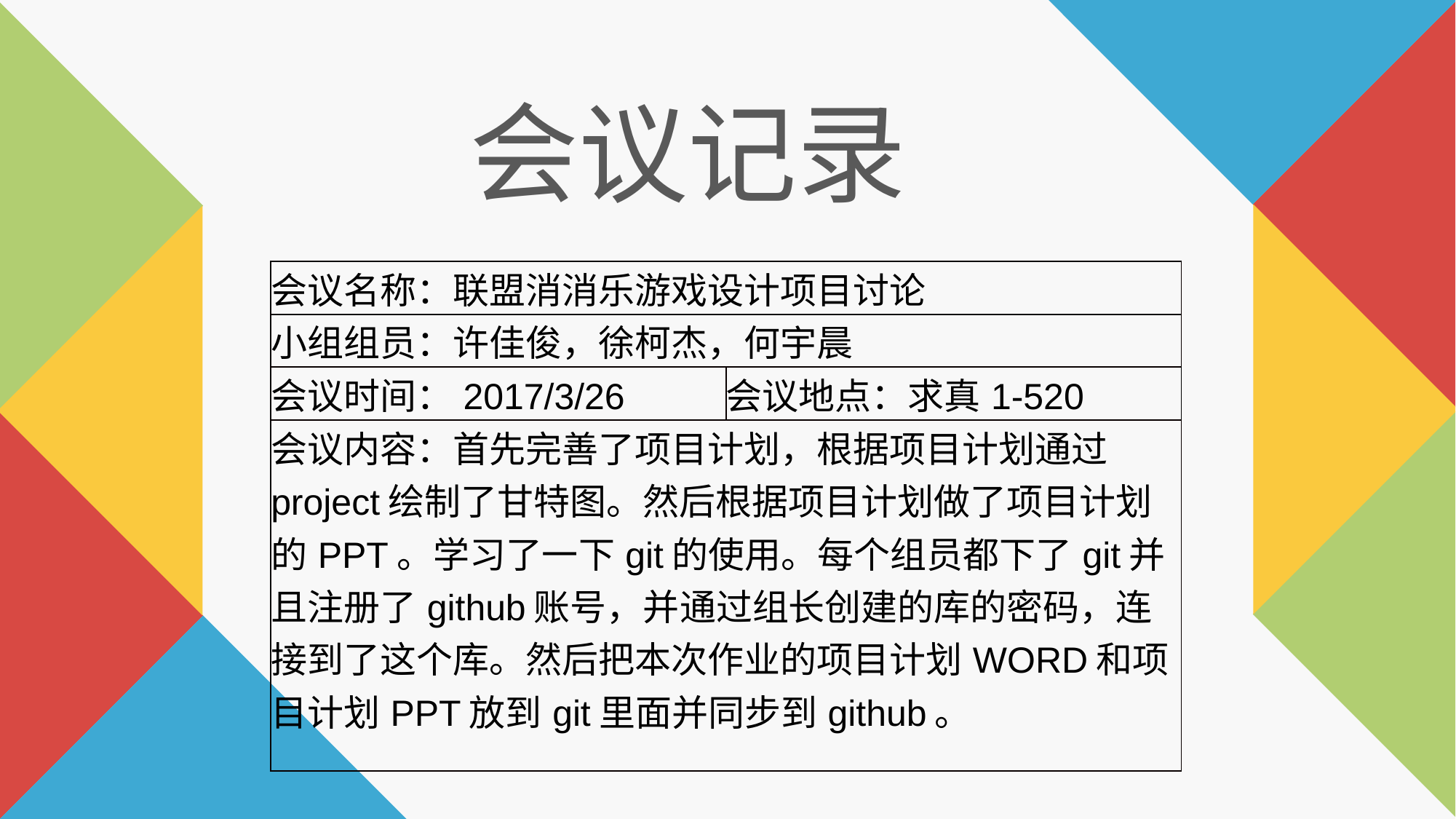

会议记录
| 会议名称：联盟消消乐游戏设计项目讨论 |  |
| --- | --- |
| 小组组员：许佳俊，徐柯杰，何宇晨 |  |
| 会议时间：2017/3/26 | 会议地点：求真1-520 |
| 会议内容：首先完善了项目计划，根据项目计划通过project绘制了甘特图。然后根据项目计划做了项目计划的PPT。学习了一下git的使用。每个组员都下了git并且注册了github账号，并通过组长创建的库的密码，连接到了这个库。然后把本次作业的项目计划WORD和项目计划PPT放到git里面并同步到github。 |  |